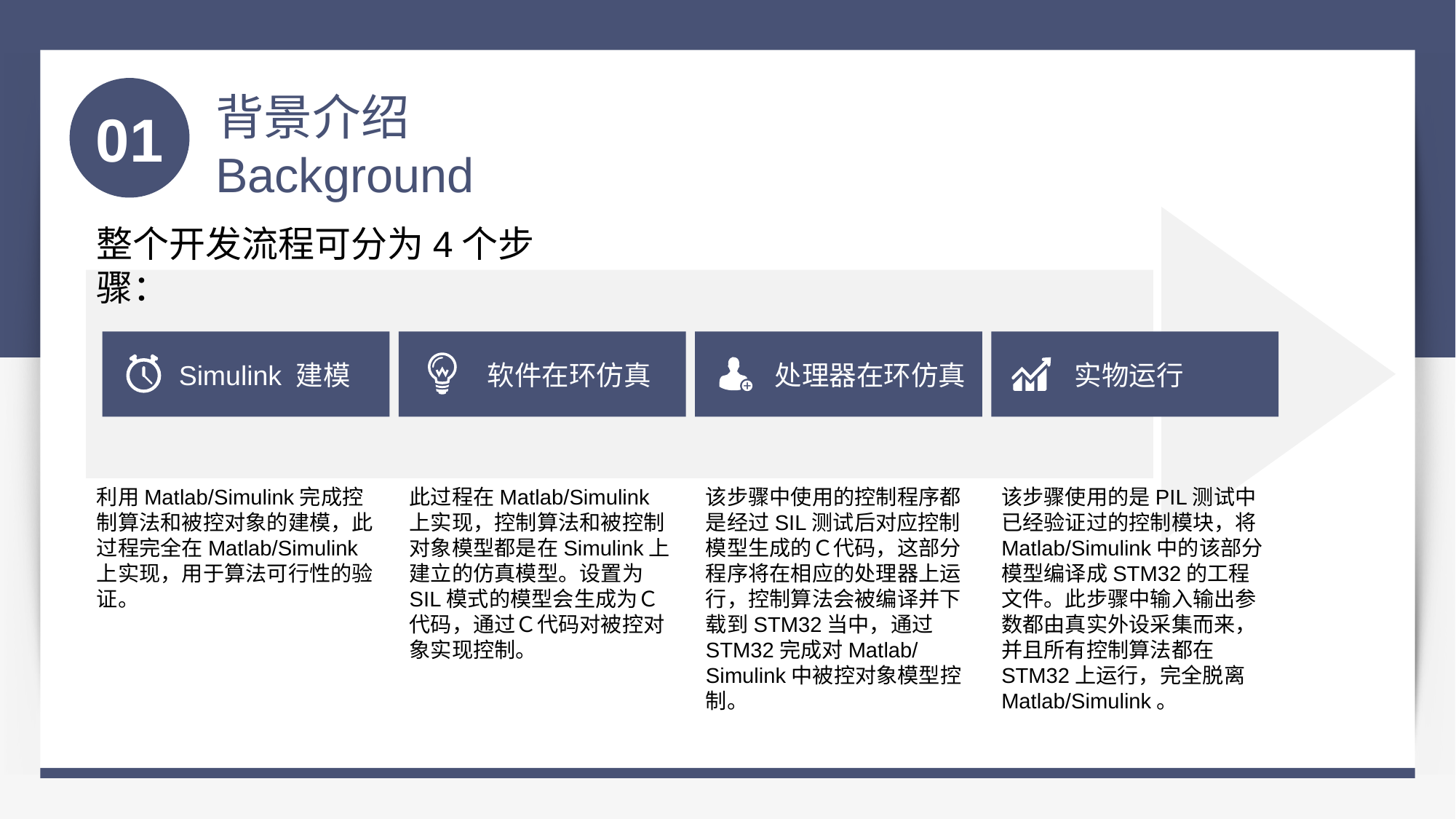

背景介绍
Background
01
整个开发流程可分为4个步骤：

Simulink 建模

软件在环仿真
处理器在环仿真
实物运行

利用Matlab/Simulink完成控制算法和被控对象的建模，此过程完全在Matlab/Simulink上实现，用于算法可行性的验证。

此过程在Matlab/Simulink上实现，控制算法和被控制对象模型都是在Simulink上建立的仿真模型。设置为SIL模式的模型会生成为Ｃ代码，通过Ｃ代码对被控对象实现控制。
该步骤中使用的控制程序都是经过SIL测试后对应控制模型生成的Ｃ代码，这部分程序将在相应的处理器上运行，控制算法会被编译并下载到STM32当中，通过STM32完成对Matlab/Simulink中被控对象模型控制。
该步骤使用的是PIL测试中已经验证过的控制模块，将Matlab/Simulink中的该部分模型编译成STM32的工程文件。此步骤中输入输出参数都由真实外设采集而来，并且所有控制算法都在STM32上运行，完全脱离Matlab/Simulink。